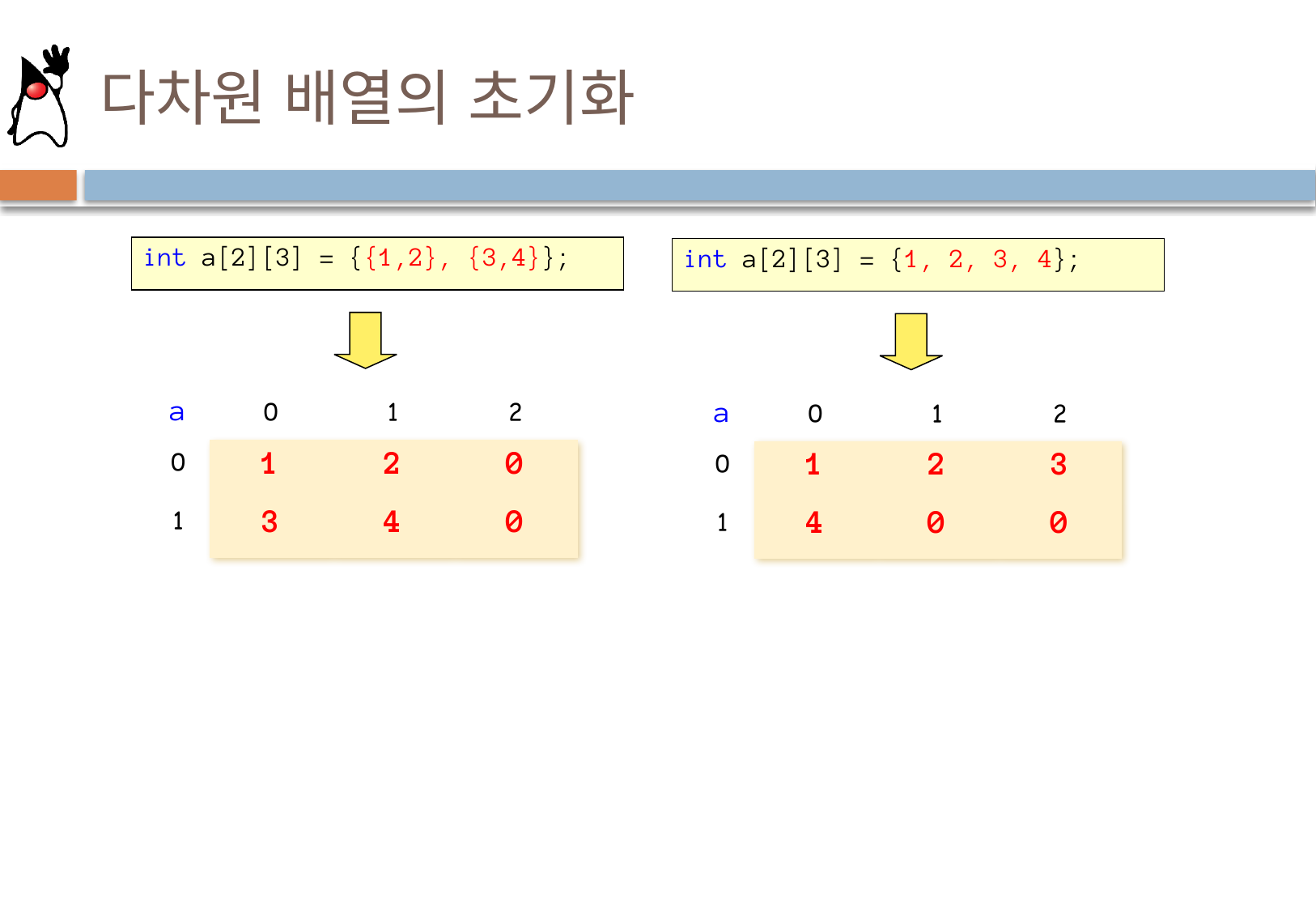

# 다차원 배열의 초기화
int a[2][3] = {{1,2}, {3,4}};
int a[2][3] = {1, 2, 3, 4};

| a | 0 | 1 | 2 |
| --- | --- | --- | --- |
| 0 | 1 | 2 | 0 |
| 1 | 3 | 4 | 0 |
| a | 0 | 1 | 2 |
| --- | --- | --- | --- |
| 0 | 1 | 2 | 3 |
| 1 | 4 | 0 | 0 |